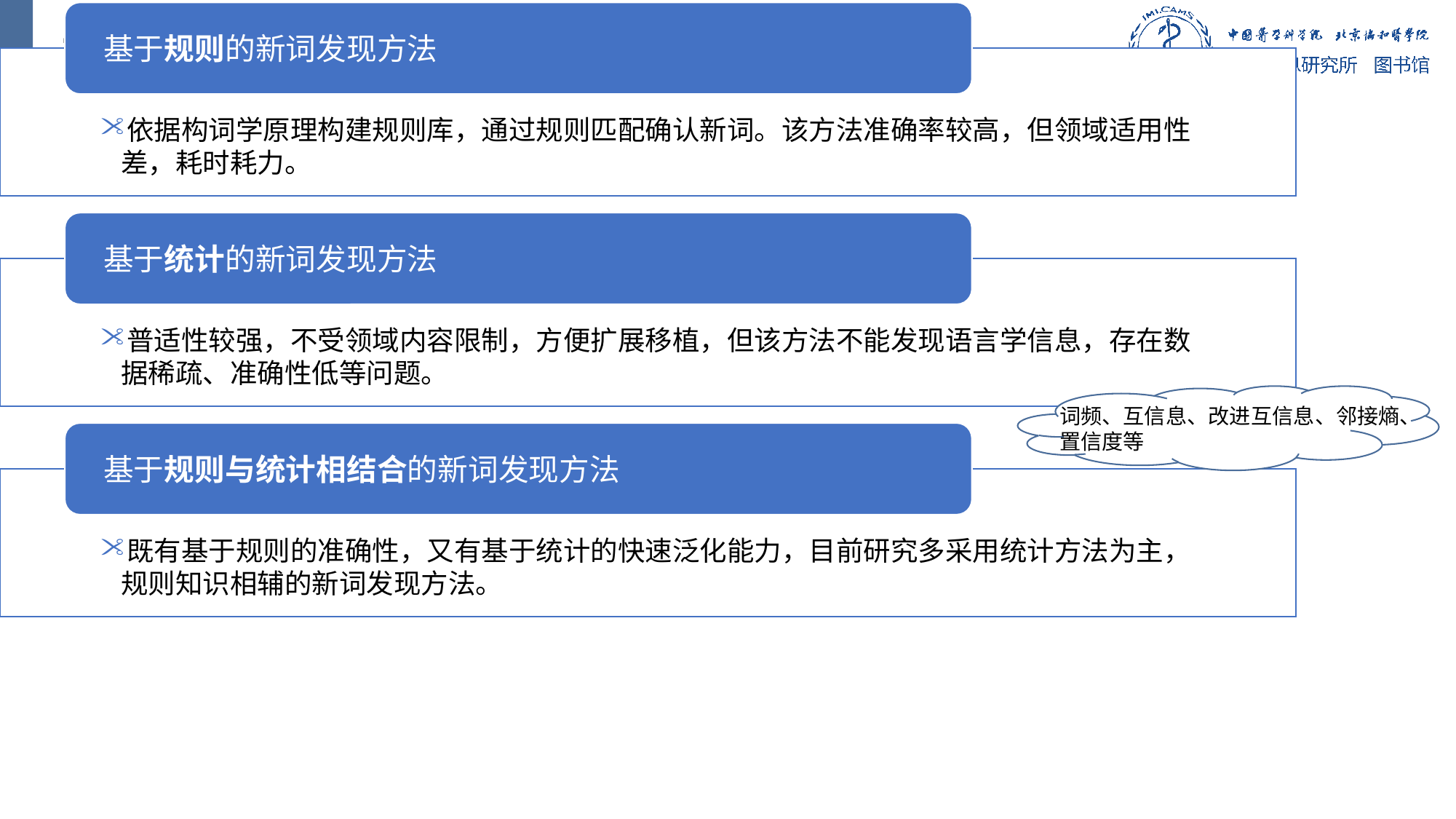

相关研究
无监督的新词发现方法
依据构词学原理构建规则库，通过规则匹配确认新词。该方法准确率较高，但领域适用性差，耗时耗力。
基于规则的新词发现方法
普适性较强，不受领域内容限制，方便扩展移植，但该方法不能发现语言学信息，存在数据稀疏、准确性低等问题。
基于统计的新词发现方法
既有基于规则的准确性，又有基于统计的快速泛化能力，目前研究多采用统计方法为主，规则知识相辅的新词发现方法。
基于规则与统计相结合的新词发现方法

词频、互信息、改进互信息、邻接熵、置信度等